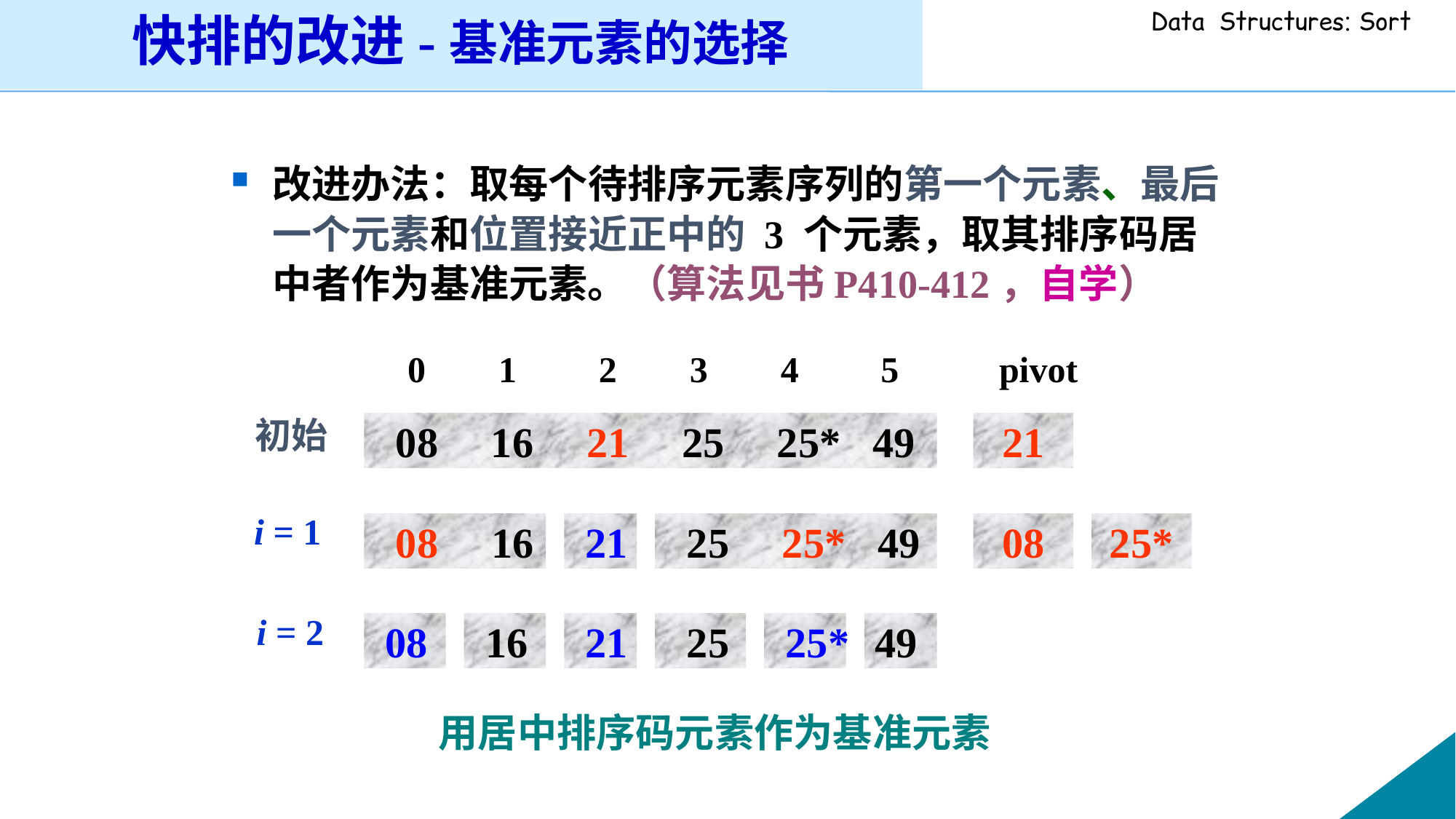

快排的改进-基准元素的选择
改进办法：取每个待排序元素序列的第一个元素、最后一个元素和位置接近正中的 3 个元素，取其排序码居中者作为基准元素。（算法见书P410-412，自学）
0        1         2        3        4         5           pivot
初始
  08     16     21     25     25*   49
21
i = 1
  08     16
 21
  25     25*   49
08
25*
i = 2
 08
 16
 21
  25
 25*
49
用居中排序码元素作为基准元素